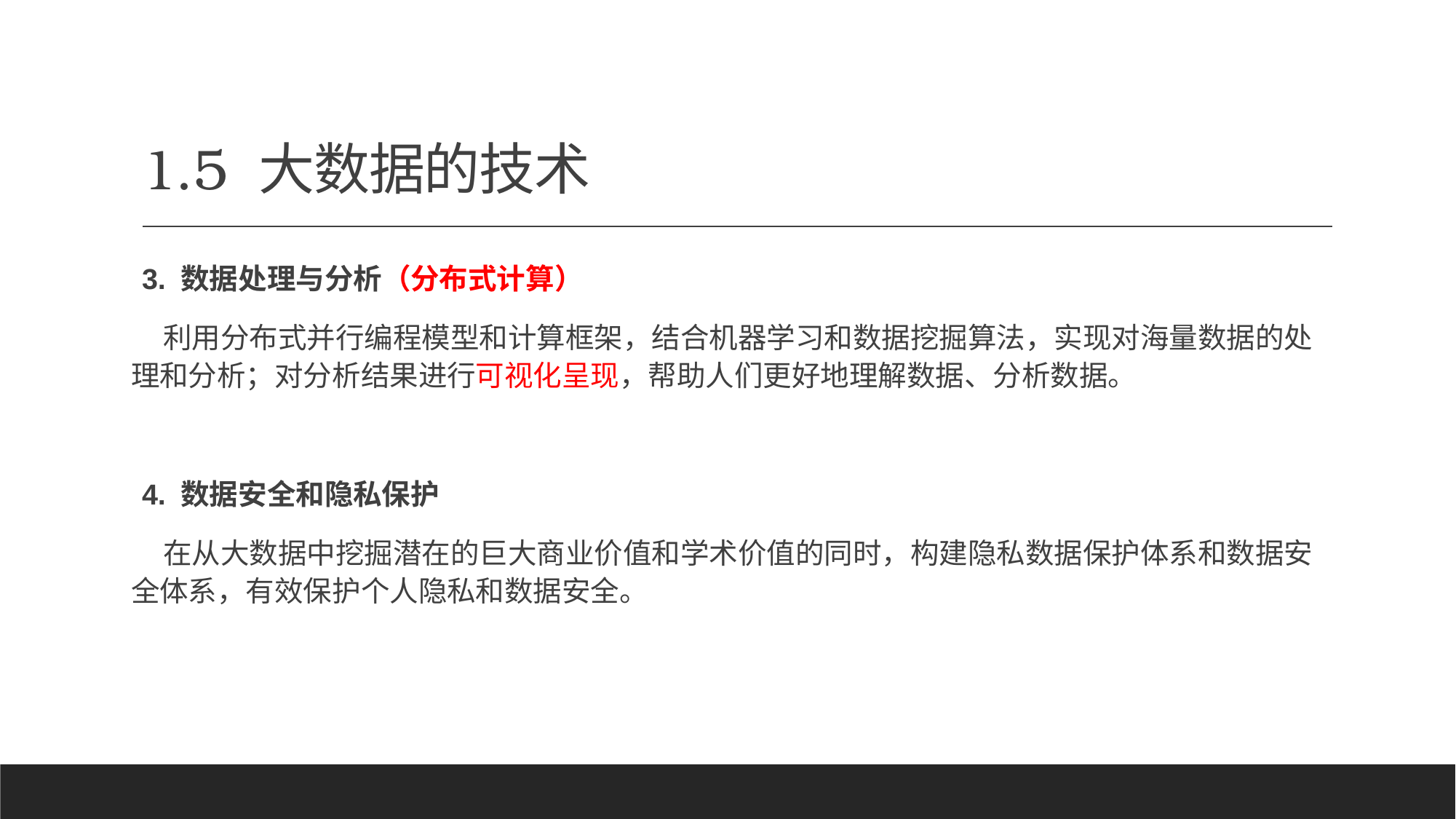

# 1.5 大数据的技术
3. 数据处理与分析（分布式计算）
    利用分布式并行编程模型和计算框架，结合机器学习和数据挖掘算法，实现对海量数据的处理和分析；对分析结果进行可视化呈现，帮助人们更好地理解数据、分析数据。

4. 数据安全和隐私保护
    在从大数据中挖掘潜在的巨大商业价值和学术价值的同时，构建隐私数据保护体系和数据安全体系，有效保护个人隐私和数据安全。